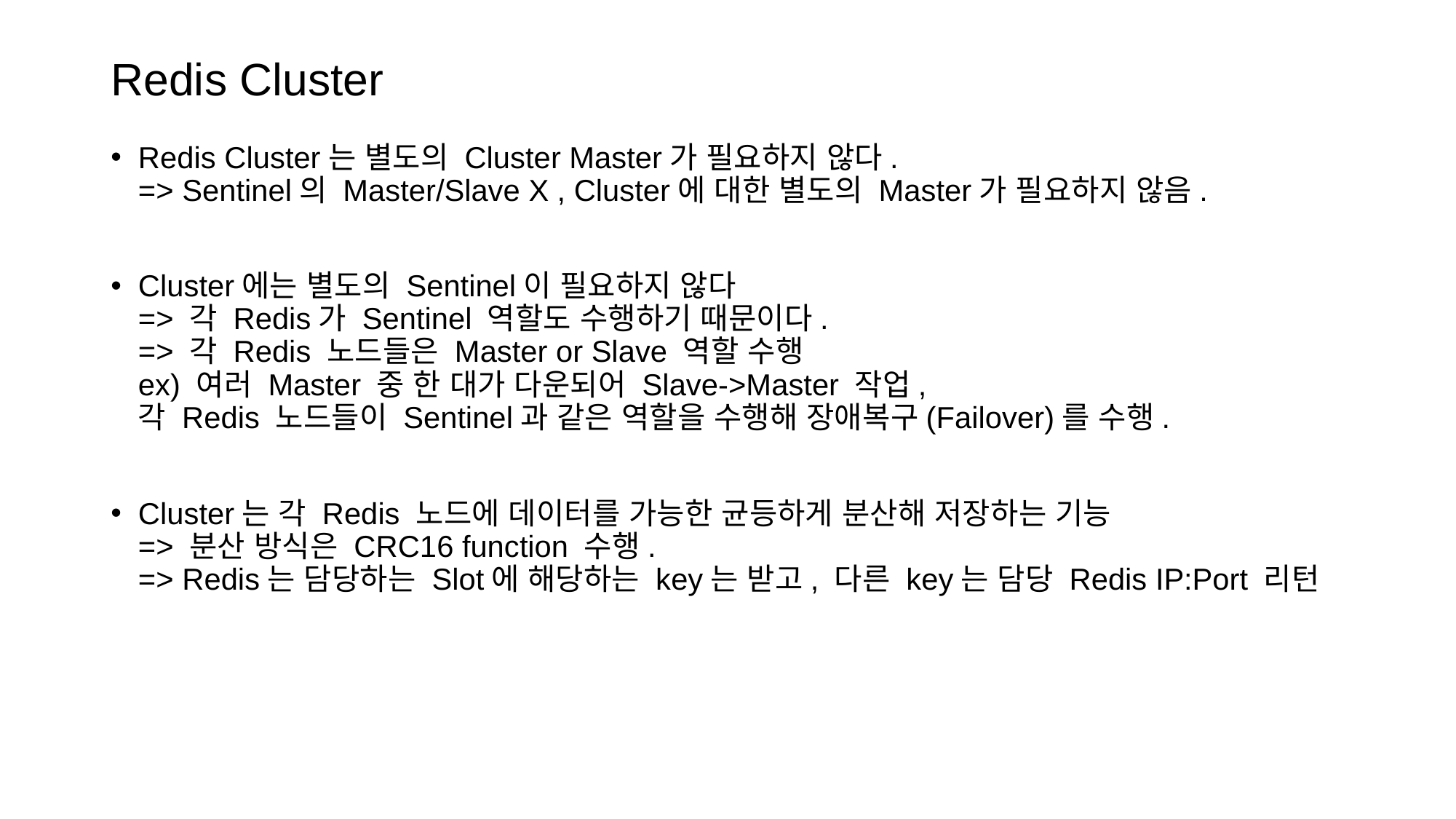

# Redis Cluster
Redis Cluster는 별도의 Cluster Master가 필요하지 않다.
=> Sentinel의 Master/Slave X , Cluster에 대한 별도의 Master가 필요하지 않음.

Cluster에는 별도의 Sentinel이 필요하지 않다
=> 각 Redis가 Sentinel 역할도 수행하기 때문이다.
=> 각 Redis 노드들은 Master or Slave 역할 수행
ex) 여러 Master 중 한 대가 다운되어 Slave->Master 작업,
각 Redis 노드들이 Sentinel과 같은 역할을 수행해 장애복구(Failover)를 수행.

Cluster는 각 Redis 노드에 데이터를 가능한 균등하게 분산해 저장하는 기능
=> 분산 방식은 CRC16 function 수행.
=> Redis는 담당하는 Slot에 해당하는 key는 받고, 다른 key는 담당 Redis IP:Port 리턴